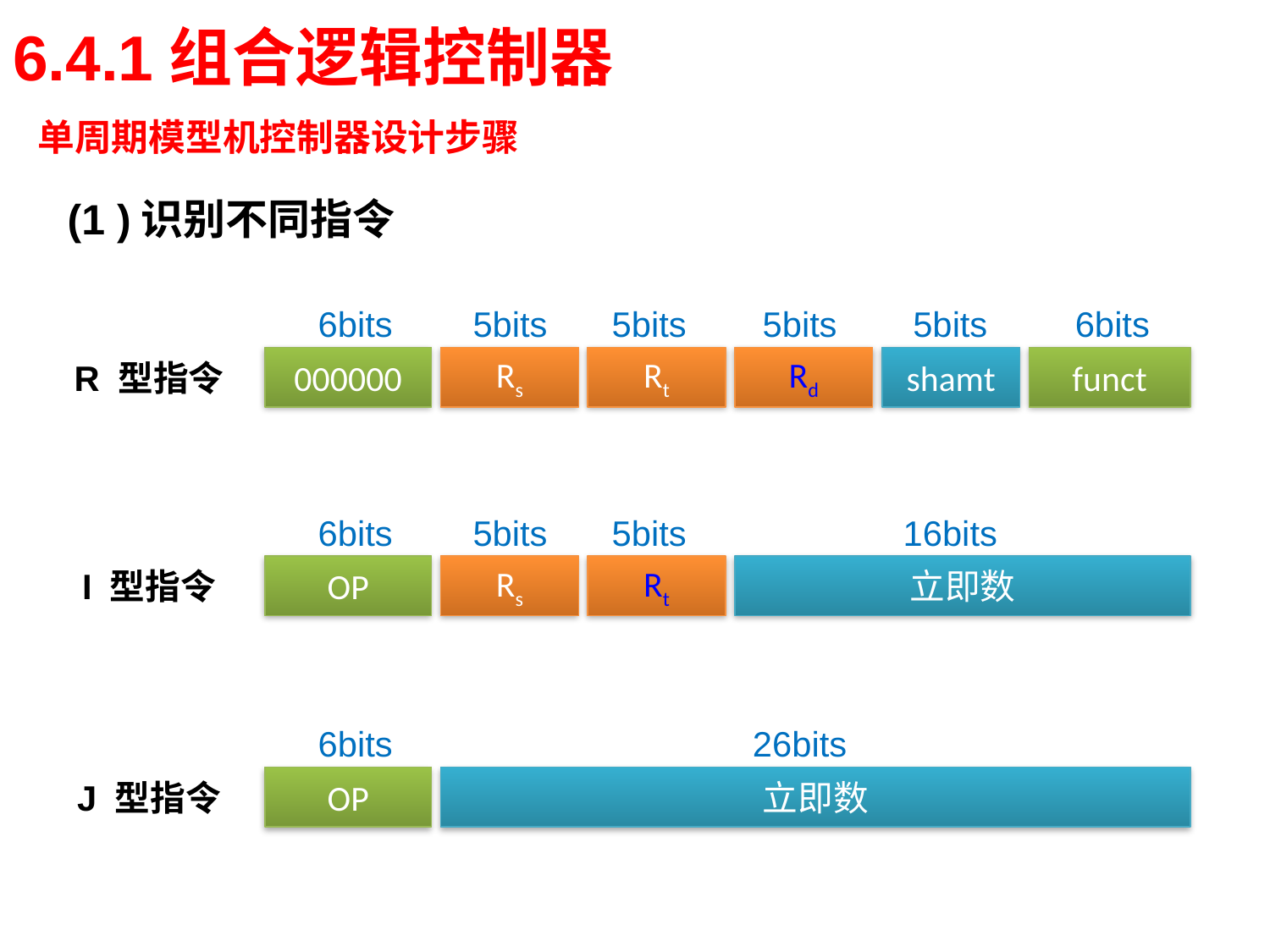

6.4.1组合逻辑控制器
# 单周期模型机控制器设计步骤
(1 )识别不同指令
6bits
5bits
5bits
5bits
5bits
6bits
R 型指令
000000
Rs
Rt
Rd
shamt
funct
6bits
5bits
5bits
16bits
I 型指令
OP
Rs
Rt
立即数
6bits
26bits
J 型指令
OP
立即数